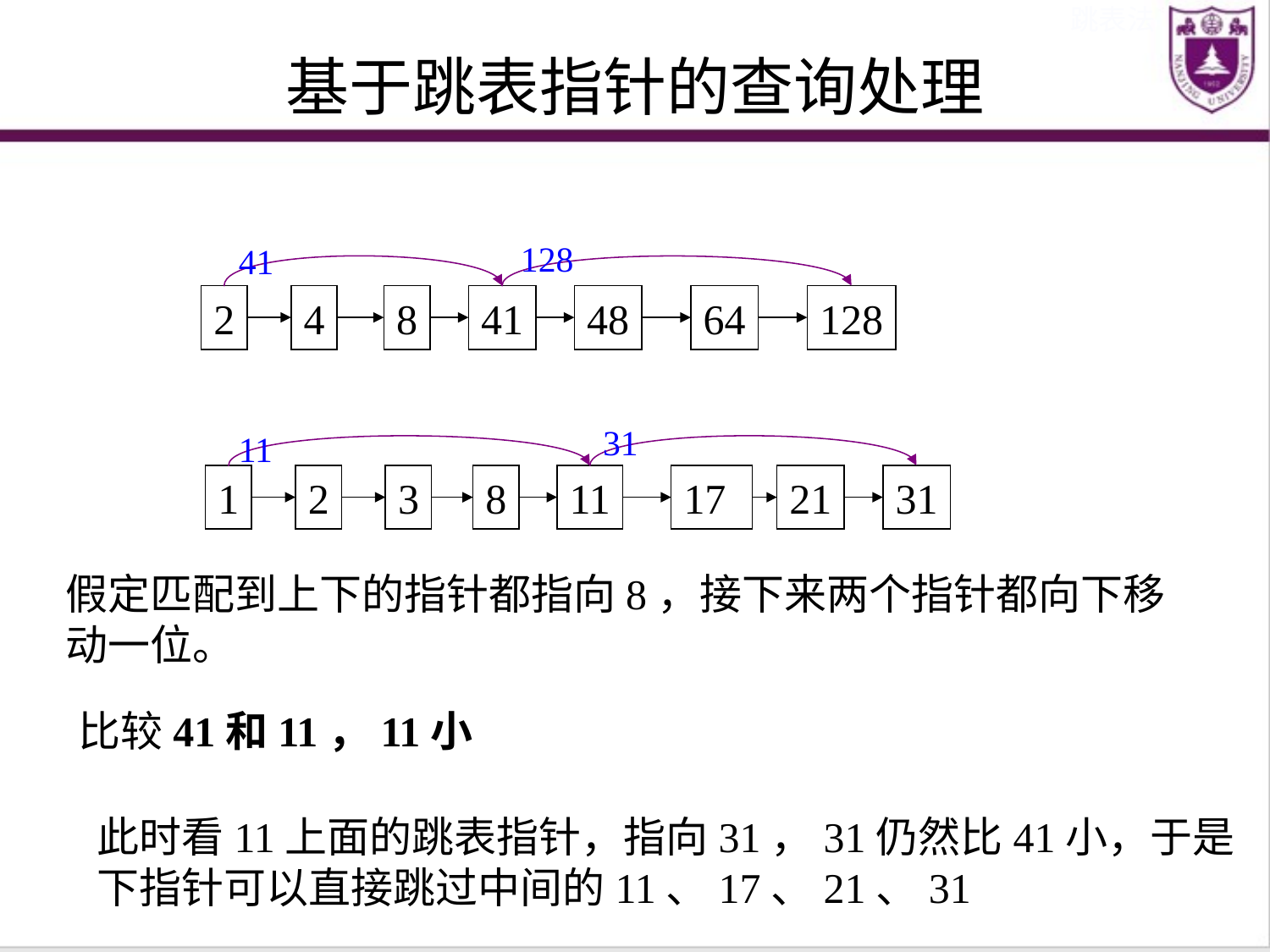

跳表法
基于跳表指针的查询处理
128
41
2
4
8
41
48
64
128
31
11
1
2
3
8
11
17
21
31
假定匹配到上下的指针都指向8，接下来两个指针都向下移动一位。
比较41和11，11小
此时看11上面的跳表指针，指向31，31仍然比41小，于是
下指针可以直接跳过中间的11、17、21、31